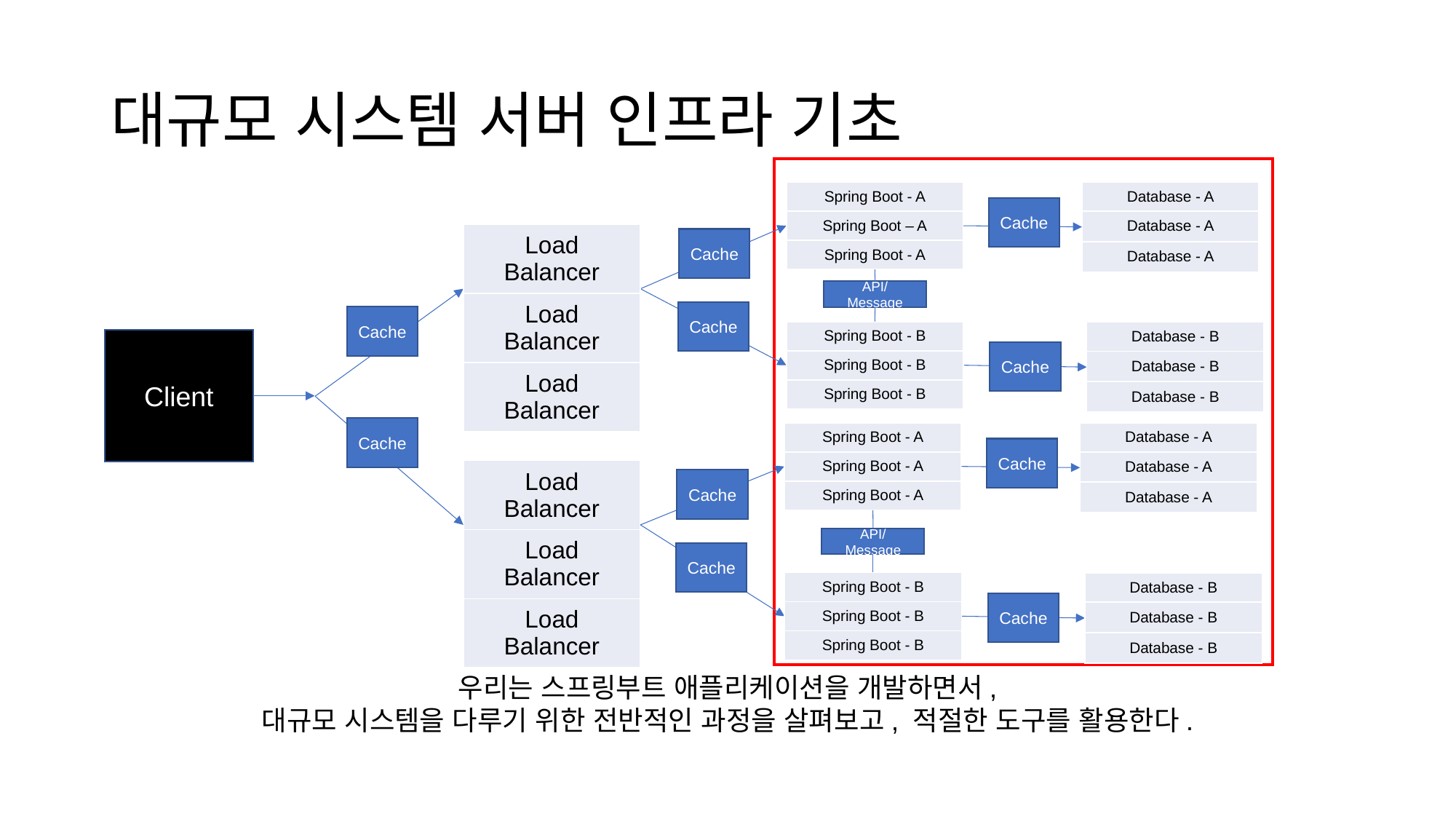

# 대규모 시스템 서버 인프라 기초

| Spring Boot - A |
| --- |
| Spring Boot – A |
| Spring Boot - A |
| Database - A |
| --- |
| Database - A |
| Database - A |
Cache
| Load Balancer |
| --- |
| Load Balancer |
| Load Balancer |
Cache
API/Message
Cache
Cache
| Spring Boot - B |
| --- |
| Spring Boot - B |
| Spring Boot - B |
| Database - B |
| --- |
| Database - B |
| Database - B |
Client
Cache
Cache
| Spring Boot - A |
| --- |
| Spring Boot - A |
| Spring Boot - A |
| Database - A |
| --- |
| Database - A |
| Database - A |
Cache
| Load Balancer |
| --- |
| Load Balancer |
| Load Balancer |
Cache
API/Message
Cache
| Spring Boot - B |
| --- |
| Spring Boot - B |
| Spring Boot - B |
| Database - B |
| --- |
| Database - B |
| Database - B |
Cache
우리는 스프링부트 애플리케이션을 개발하면서,
대규모 시스템을 다루기 위한 전반적인 과정을 살펴보고, 적절한 도구를 활용한다.